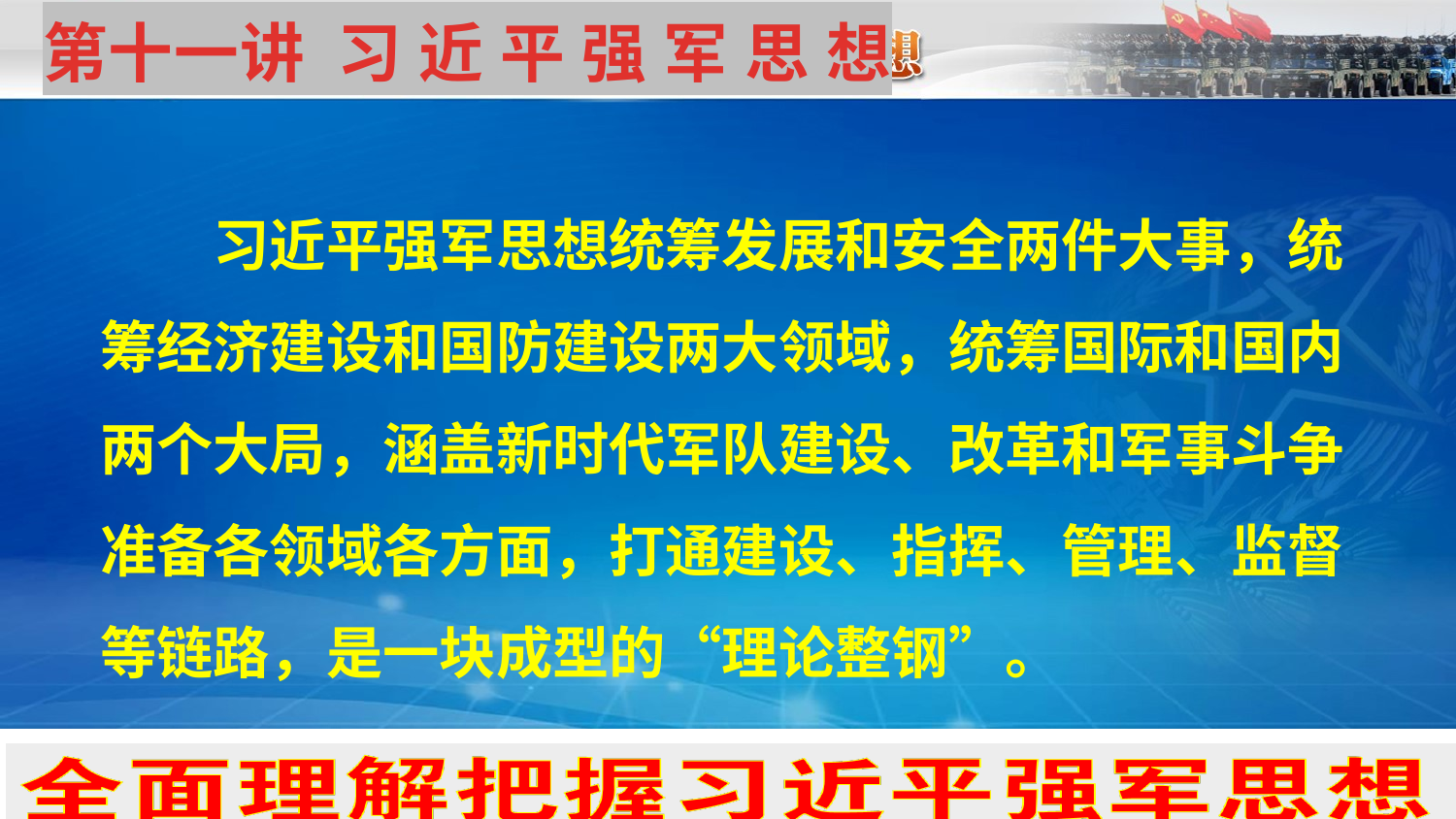

习近平强军思想统筹发展和安全两件大事，统筹经济建设和国防建设两大领域，统筹国际和国内两个大局，涵盖新时代军队建设、改革和军事斗争准备各领域各方面，打通建设、指挥、管理、监督等链路，是一块成型的“理论整钢”。